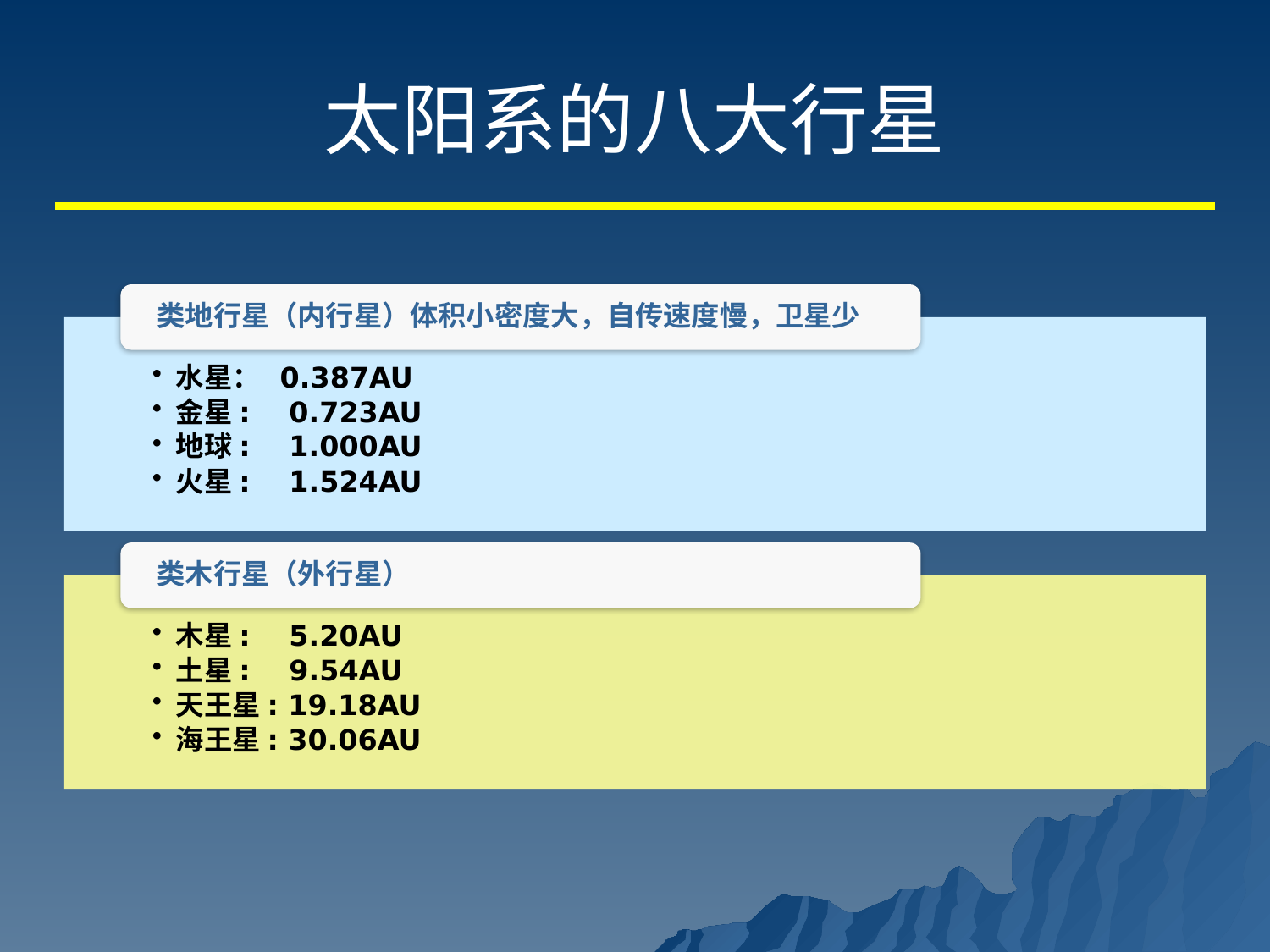

# 太阳系的八大行星
水星：  0.387AU
金星:    0.723AU
地球:    1.000AU
火星:    1.524AU
类地行星（内行星）体积小密度大，自传速度慢，卫星少
木星:    5.20AU
土星:    9.54AU
天王星: 19.18AU
海王星: 30.06AU
类木行星（外行星）